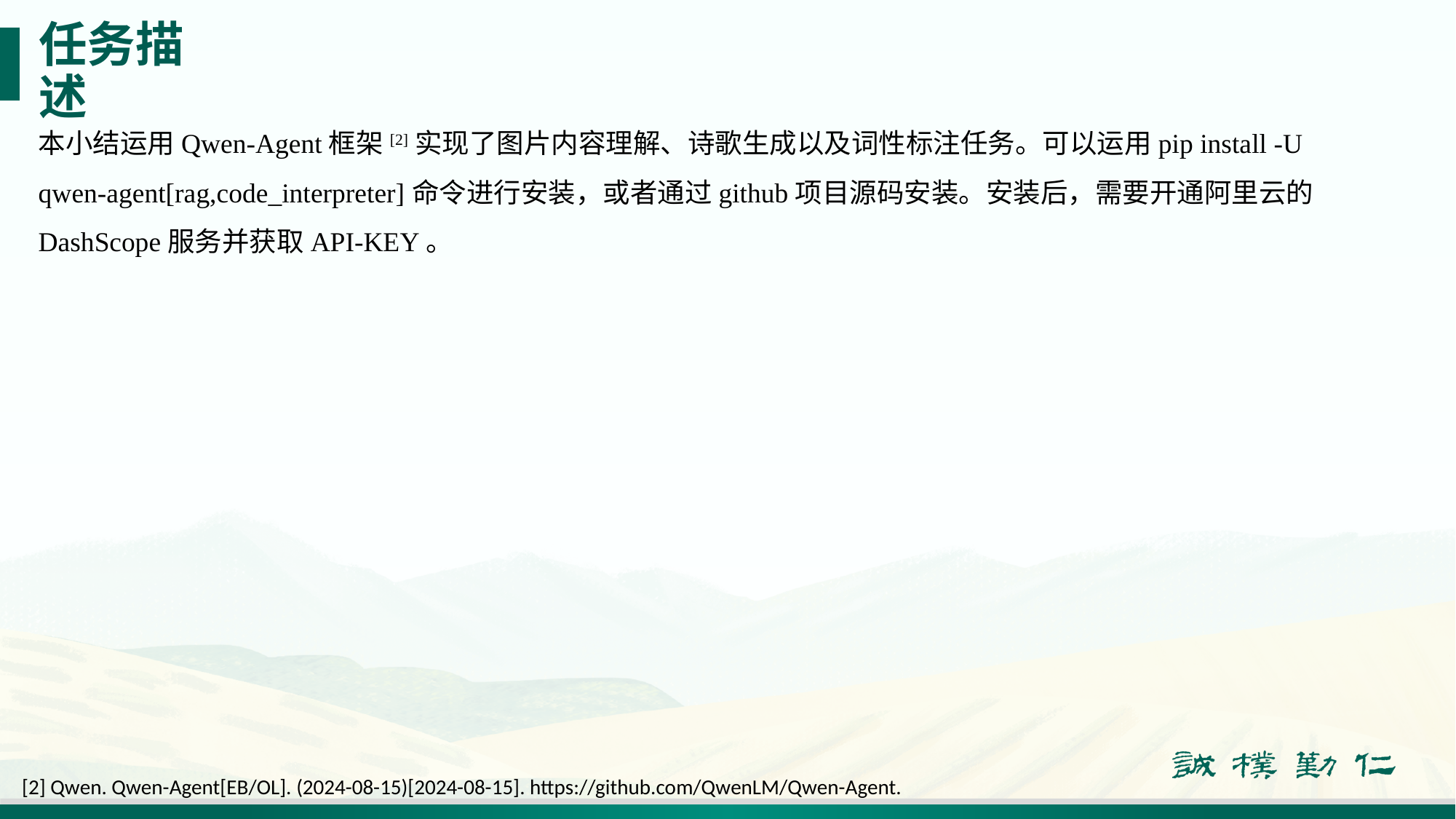

# 任务描述
本小结运用Qwen-Agent框架[2]实现了图片内容理解、诗歌生成以及词性标注任务。可以运用pip install -U qwen-agent[rag,code_interpreter]命令进行安装，或者通过github项目源码安装。安装后，需要开通阿里云的DashScope服务并获取API-KEY。
[2] Qwen. Qwen-Agent[EB/OL]. (2024-08-15)[2024-08-15]. https://github.com/QwenLM/Qwen-Agent.